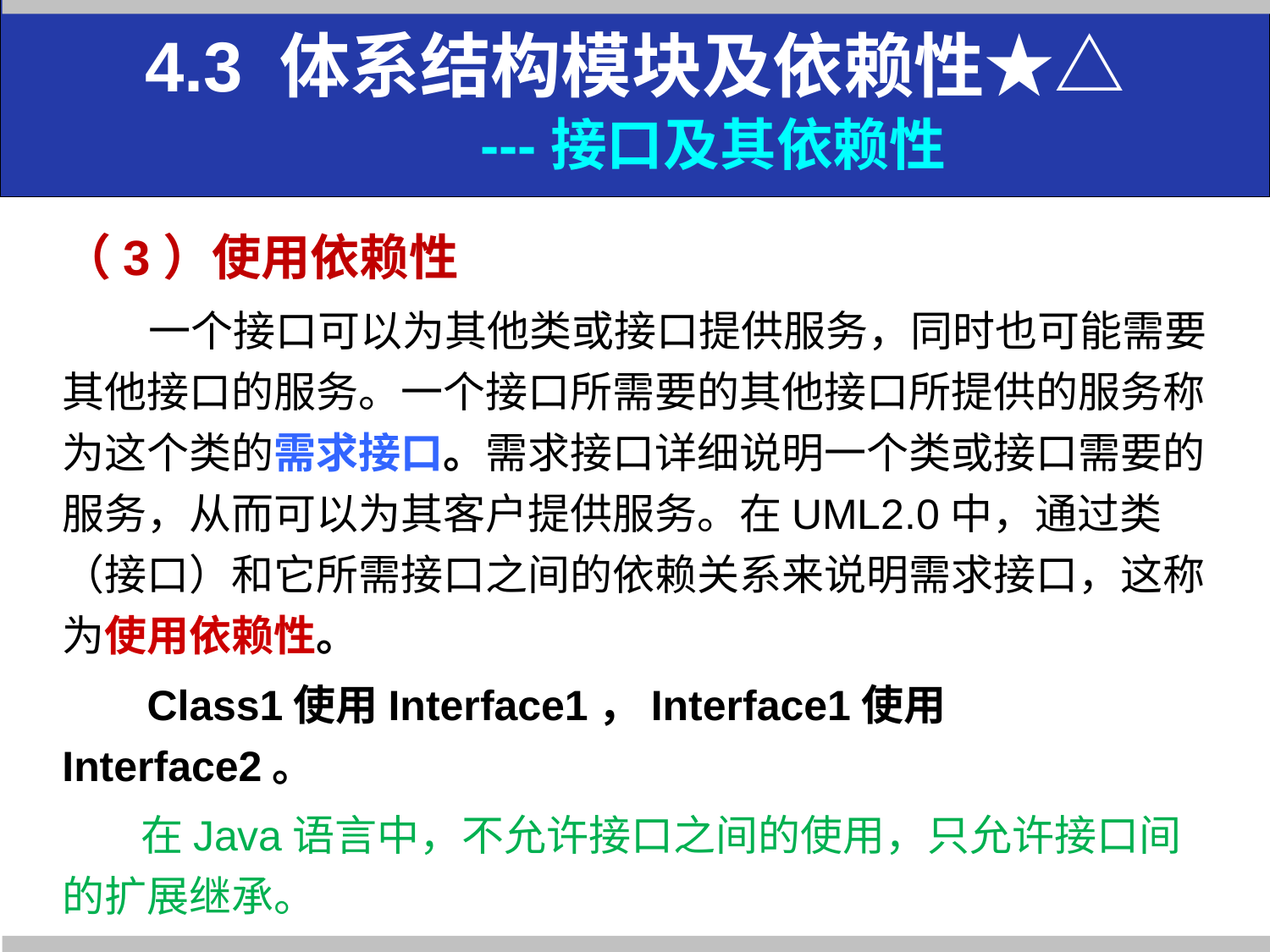

4.3 体系结构模块及依赖性★△
          ---接口及其依赖性
（3）使用依赖性
        一个接口可以为其他类或接口提供服务，同时也可能需要其他接口的服务。一个接口所需要的其他接口所提供的服务称为这个类的需求接口。需求接口详细说明一个类或接口需要的服务，从而可以为其客户提供服务。在UML2.0中，通过类（接口）和它所需接口之间的依赖关系来说明需求接口，这称为使用依赖性。
   Class1使用Interface1，Interface1使用Interface2。
  在Java语言中，不允许接口之间的使用，只允许接口间的扩展继承。
554